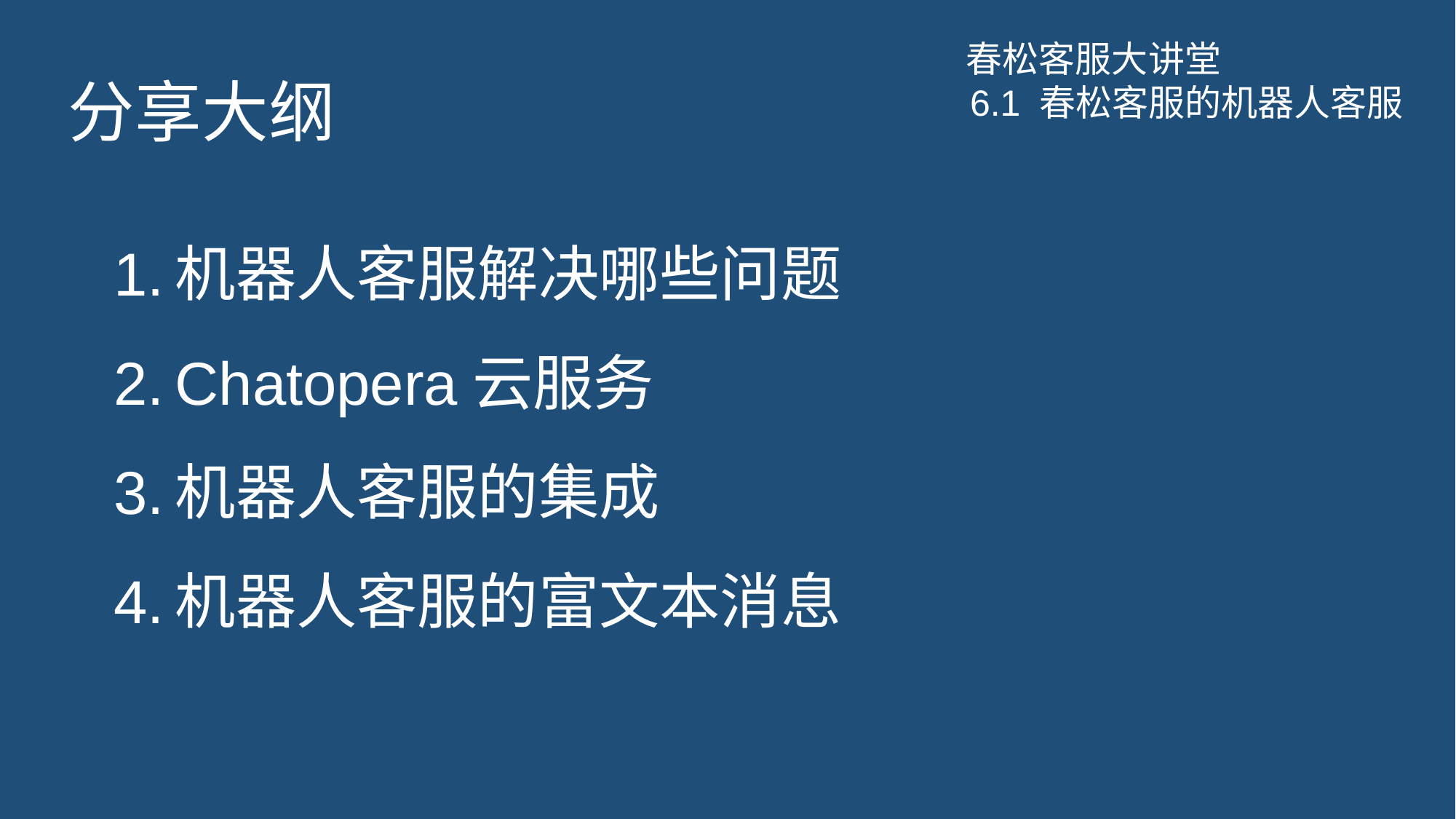

春松客服大讲堂
# 分享大纲
6.1 春松客服的机器人客服
机器人客服解决哪些问题
Chatopera云服务
机器人客服的集成
机器人客服的富文本消息